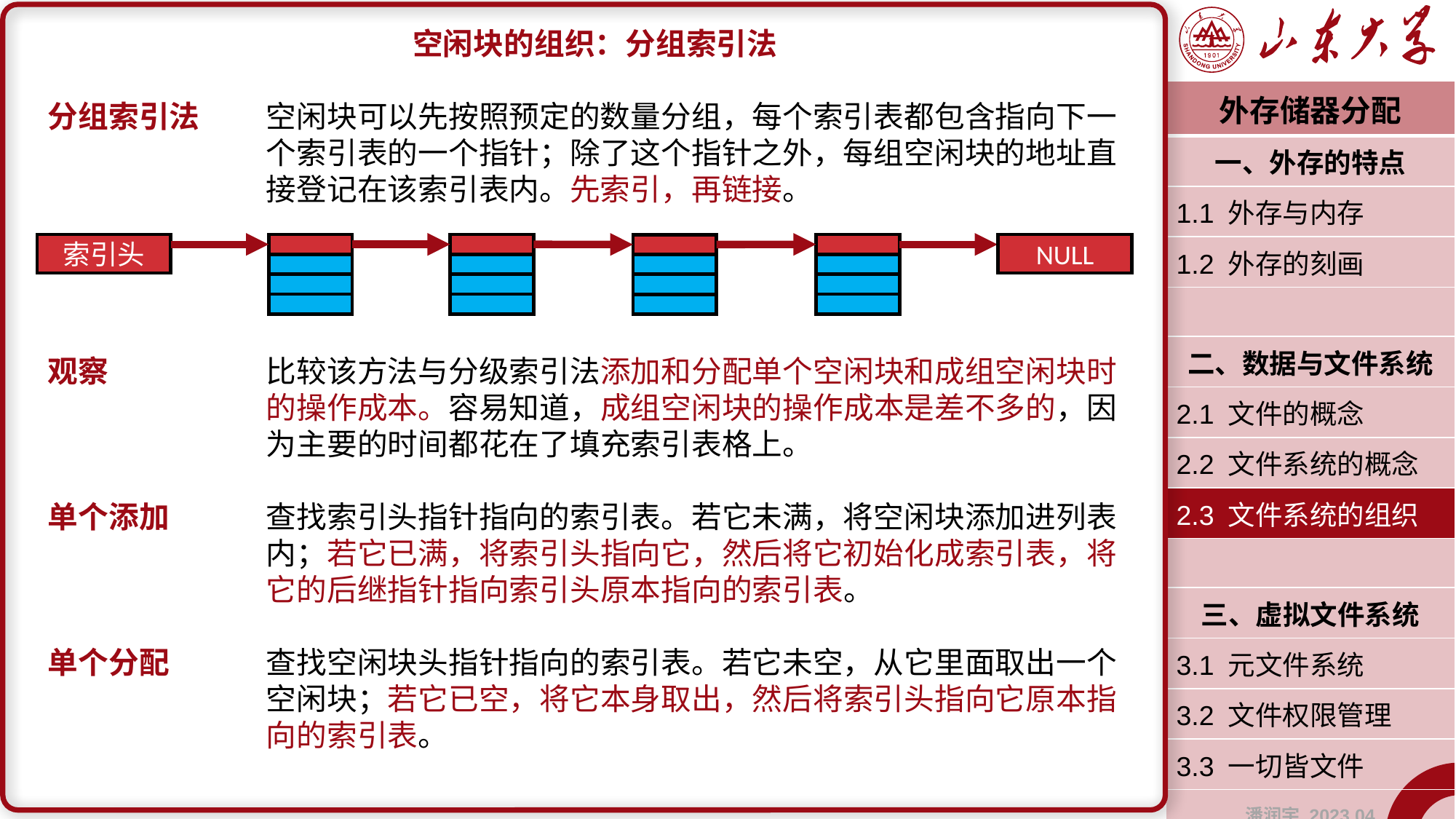

空闲块的组织：分组索引法

分组索引法	空闲块可以先按照预定的数量分组，每个索引表都包含指向下一			个索引表的一个指针；除了这个指针之外，每组空闲块的地址直			接登记在该索引表内。先索引，再链接。

观察		比较该方法与分级索引法添加和分配单个空闲块和成组空闲块时			的操作成本。容易知道，成组空闲块的操作成本是差不多的，因			为主要的时间都花在了填充索引表格上。

单个添加	查找索引头指针指向的索引表。若它未满，将空闲块添加进列表			内；若它已满，将索引头指向它，然后将它初始化成索引表，将			它的后继指针指向索引头原本指向的索引表。

单个分配	查找空闲块头指针指向的索引表。若它未空，从它里面取出一个			空闲块；若它已空，将它本身取出，然后将索引头指向它原本指			向的索引表。
| 外存储器分配 |
| --- |
| 一、外存的特点 |
| 1.1 外存与内存 |
| 1.2 外存的刻画 |
|  |
| 二、数据与文件系统 |
| 2.1 文件的概念 |
| 2.2 文件系统的概念 |
| 2.3 文件系统的组织 |
|  |
| 三、虚拟文件系统 |
| 3.1 元文件系统 |
| 3.2 文件权限管理 |
| 3.3 一切皆文件 |
| 潘润宇 2023.04 |
索引头

NULL